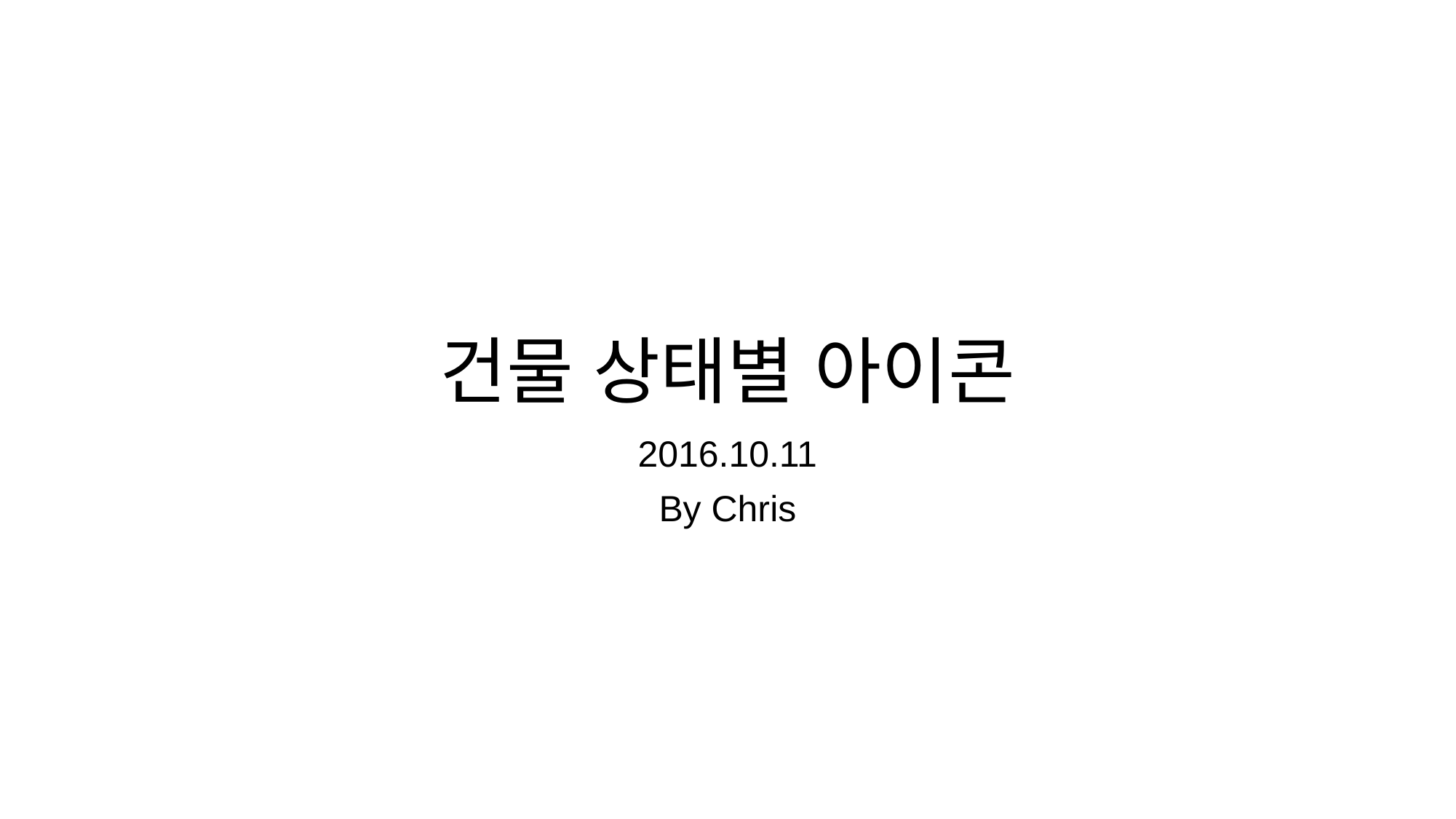

# 건물 상태별 아이콘
2016.10.11
By Chris